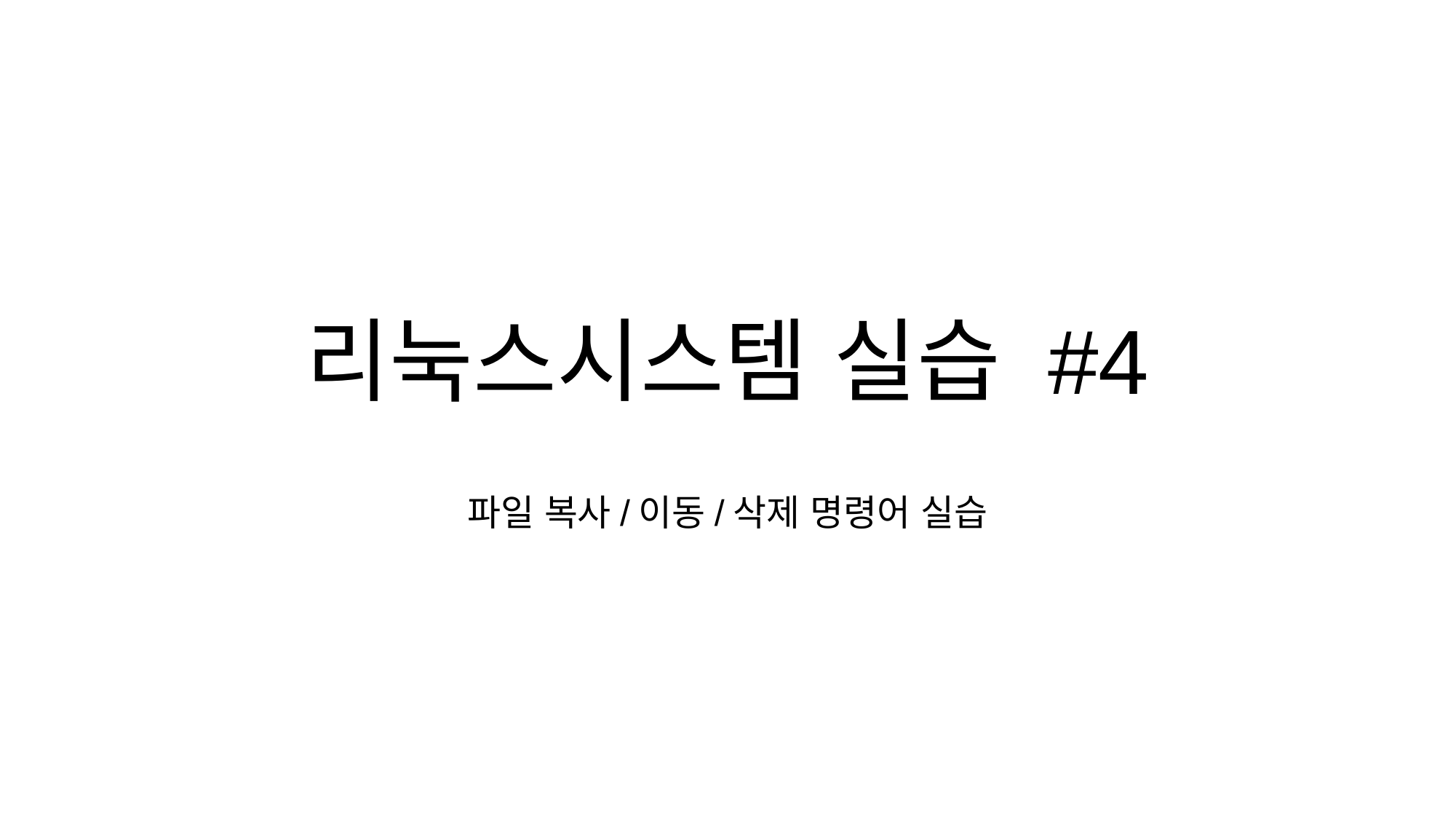

# 리눅스시스템 실습 #4

파일 복사/이동/삭제 명령어 실습